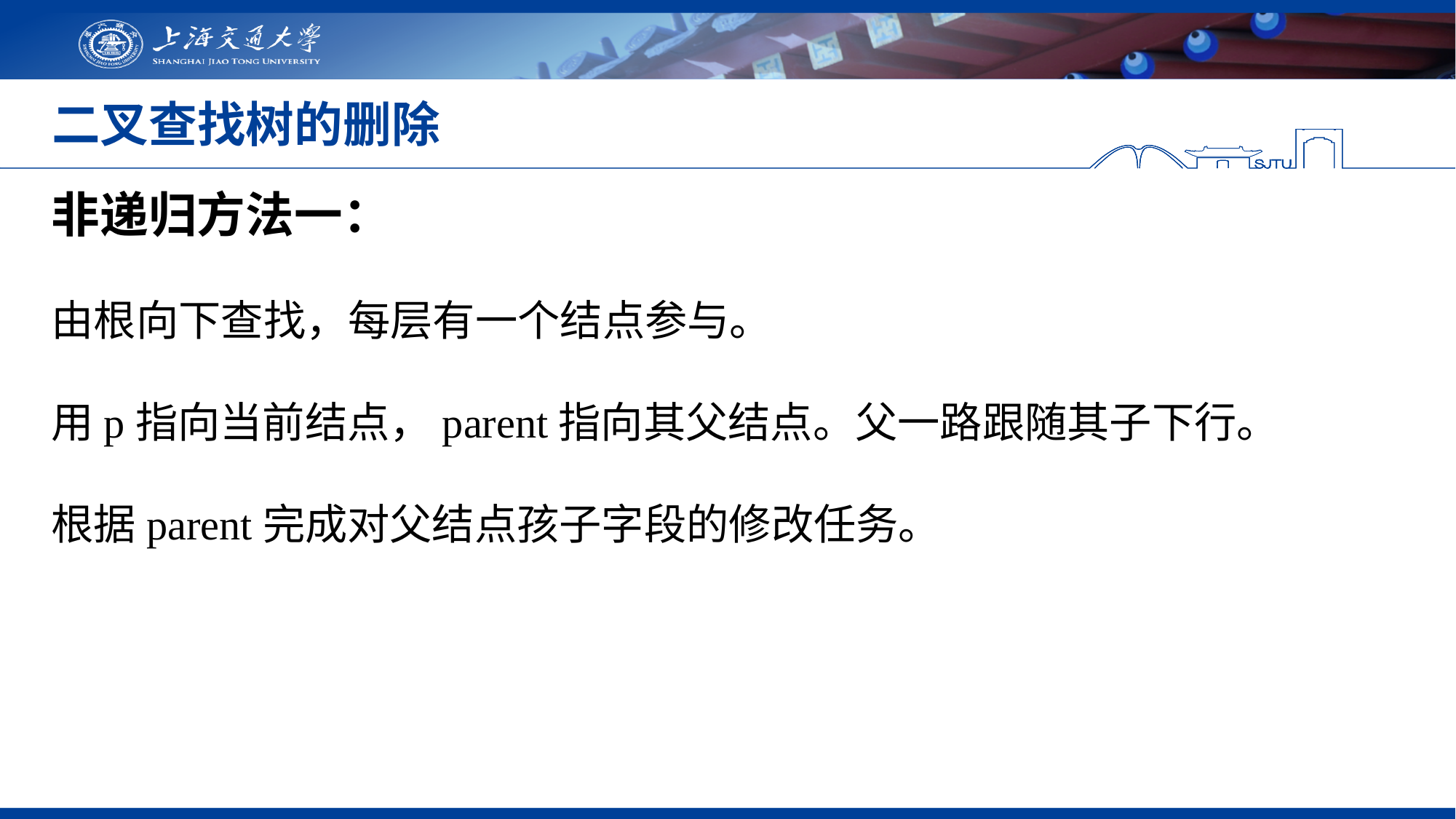

# 二叉查找树的删除
非递归方法一：

由根向下查找，每层有一个结点参与。

用p指向当前结点，parent指向其父结点。父一路跟随其子下行。

根据parent完成对父结点孩子字段的修改任务。